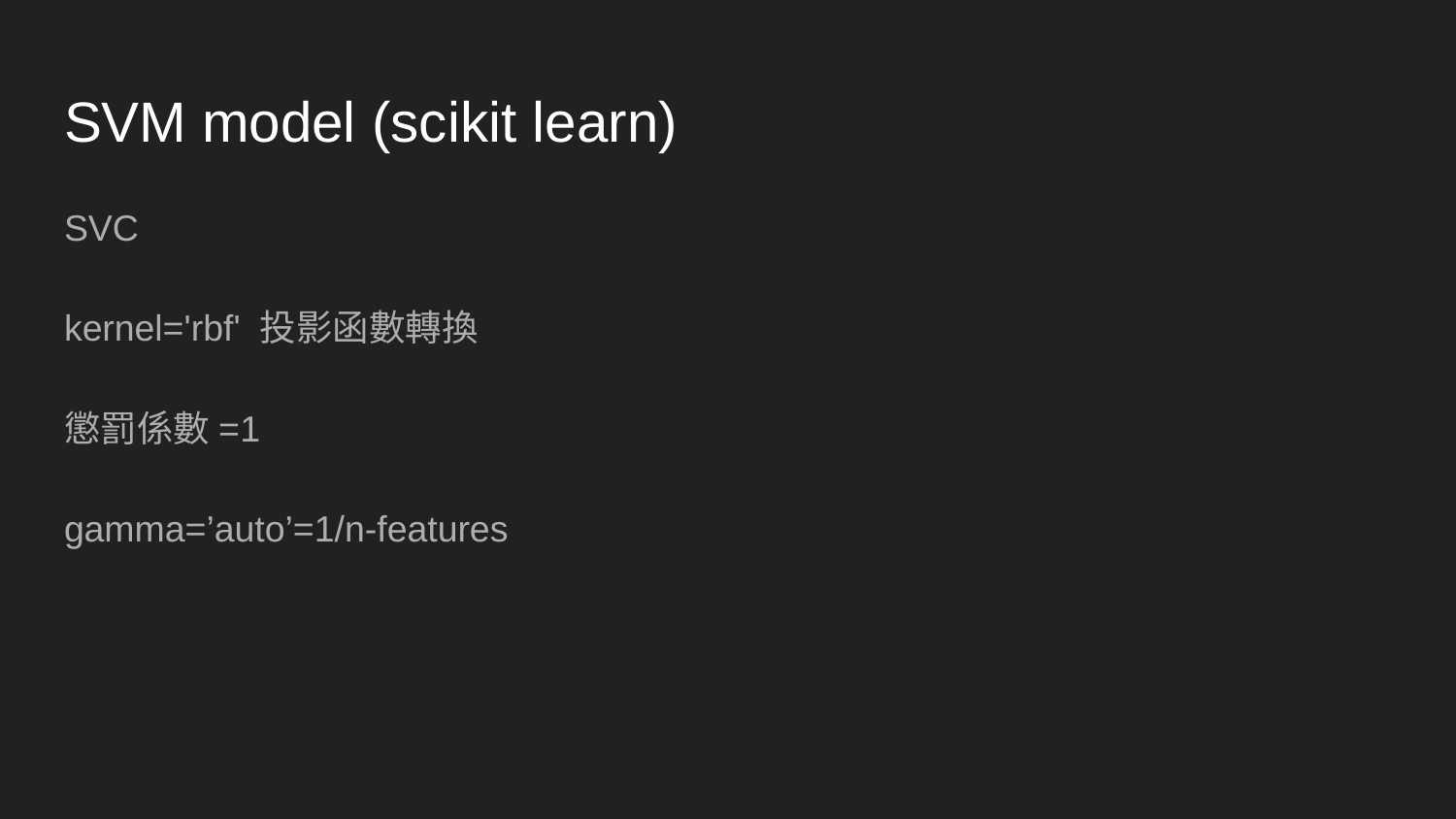

# SVM model (scikit learn)
SVC

kernel='rbf' 投影函數轉換

懲罰係數=1

gamma=’auto’=1/n-features